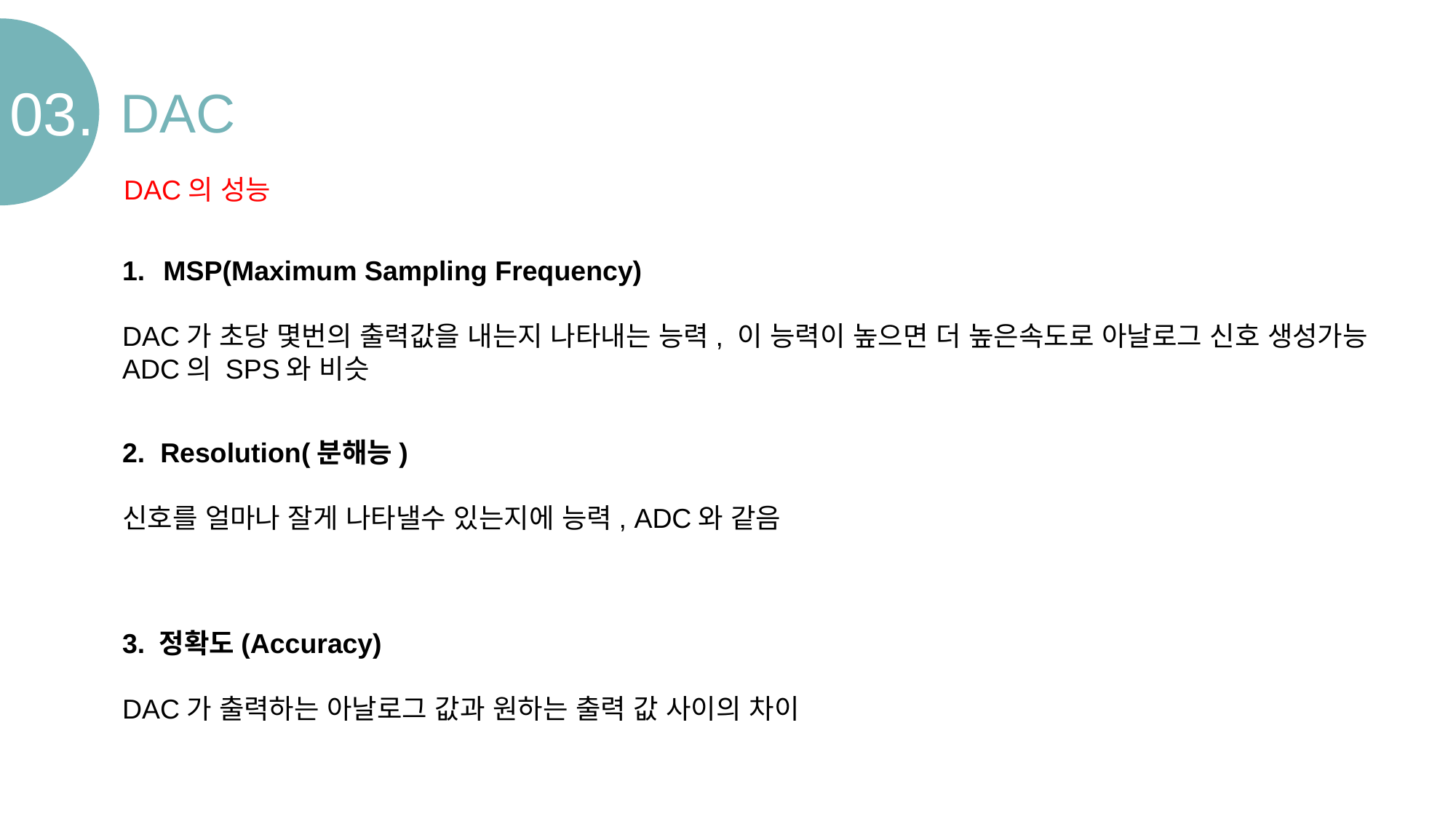

03.
DAC
DAC의 성능
MSP(Maximum Sampling Frequency)

DAC가 초당 몇번의 출력값을 내는지 나타내는 능력, 이 능력이 높으면 더 높은속도로 아날로그 신호 생성가능
ADC의 SPS와 비슷

2.  Resolution(분해능)

신호를 얼마나 잘게 나타낼수 있는지에 능력, ADC와 같음
3. 정확도(Accuracy)

DAC가 출력하는 아날로그 값과 원하는 출력 값 사이의 차이